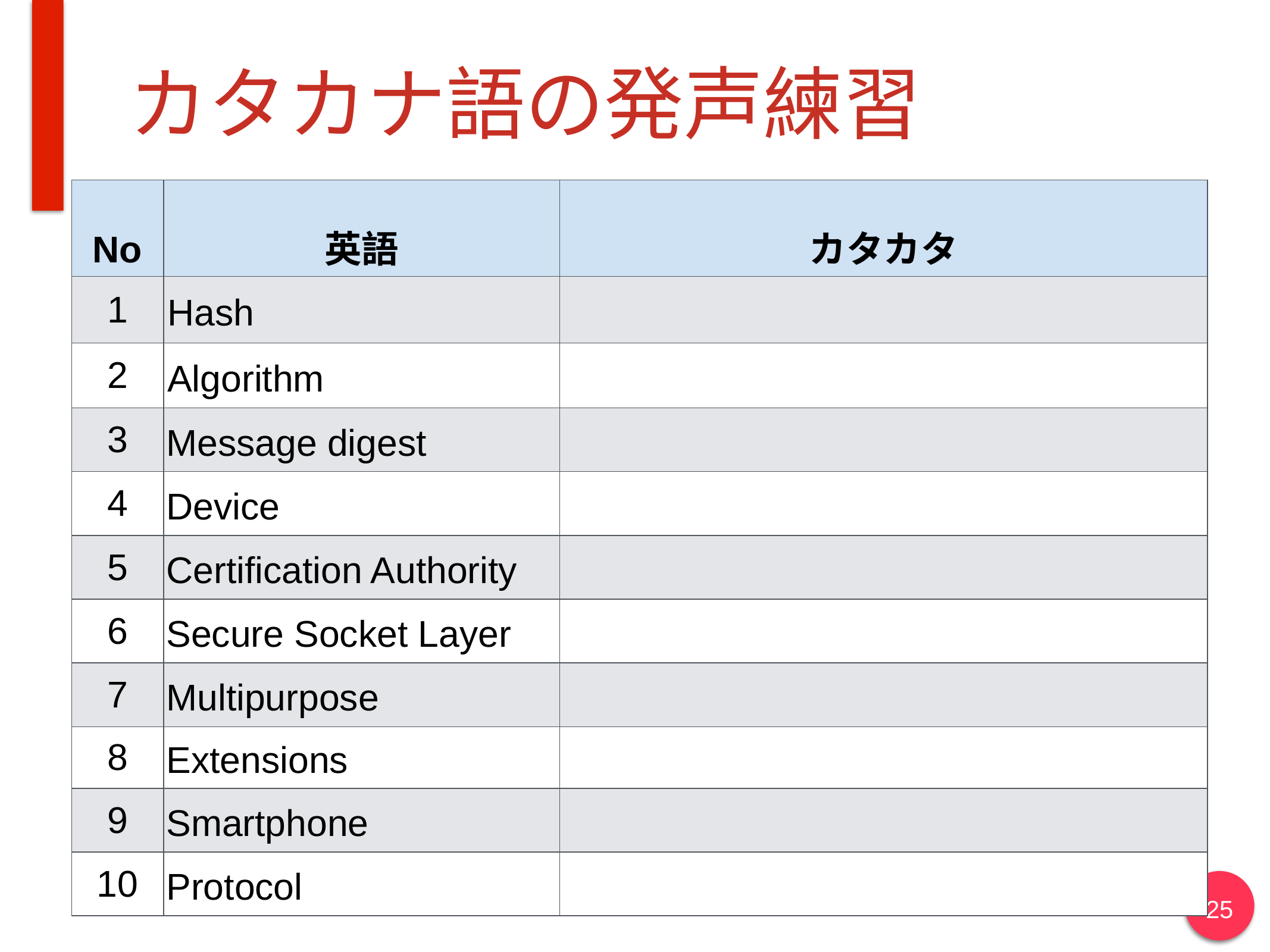

# カタカナ語の発声練習
| No | 英語 | カタカタ |
| --- | --- | --- |
| 1 | Hash |  |
| 2 | Algorithm |  |
| 3 | Message digest |  |
| 4 | Device |  |
| 5 | Certification Authority |  |
| 6 | Secure Socket Layer |  |
| 7 | Multipurpose |  |
| 8 | Extensions |  |
| 9 | Smartphone |  |
| 10 | Protocol |  |
25